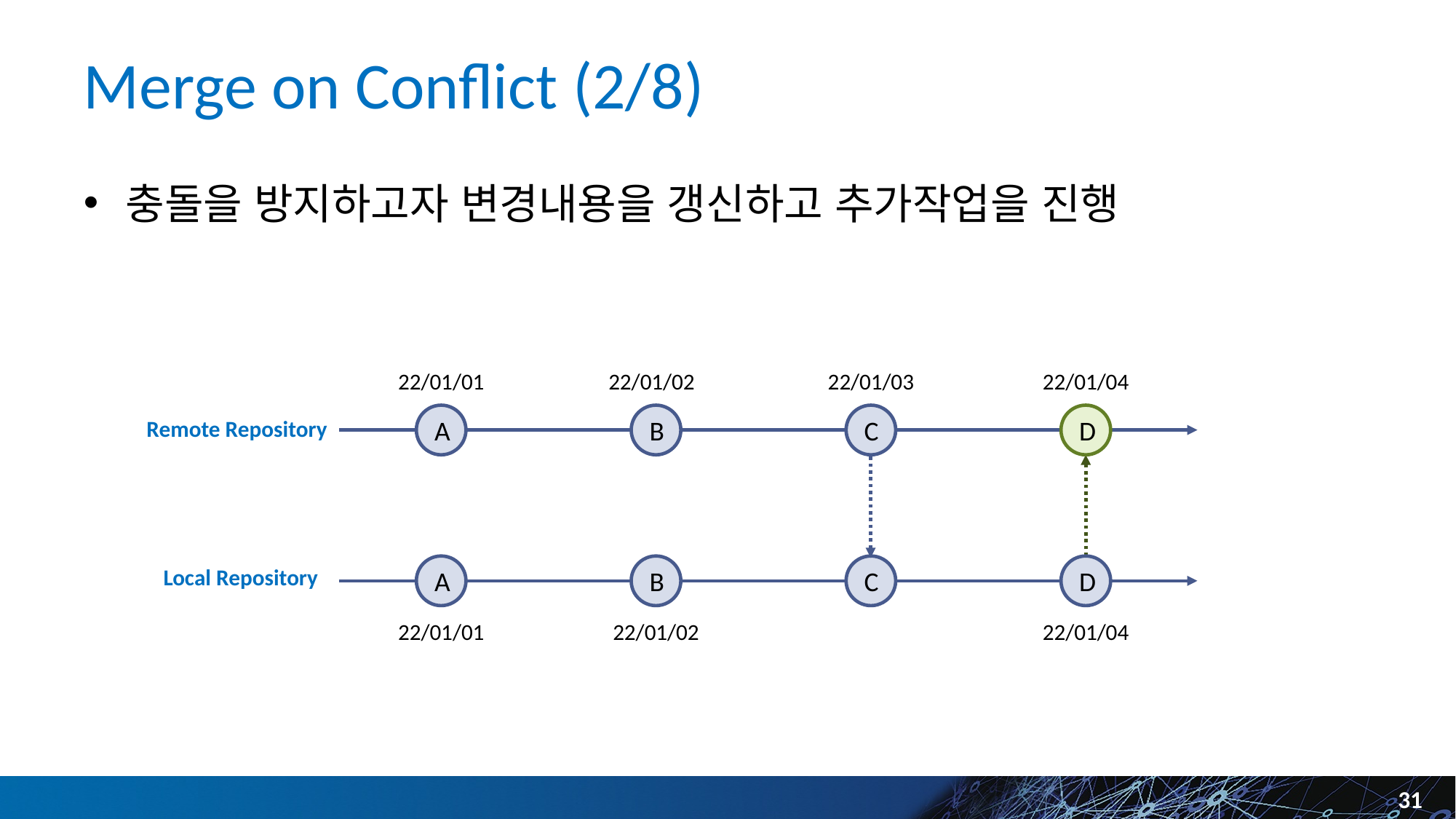

# Merge on Conflict (2/8)
충돌을 방지하고자 변경내용을 갱신하고 추가작업을 진행
22/01/01
22/01/02
22/01/03
D
A
B
C
22/01/04
Remote Repository
A
B
D
22/01/01
22/01/02
22/01/04
C
Local Repository
31